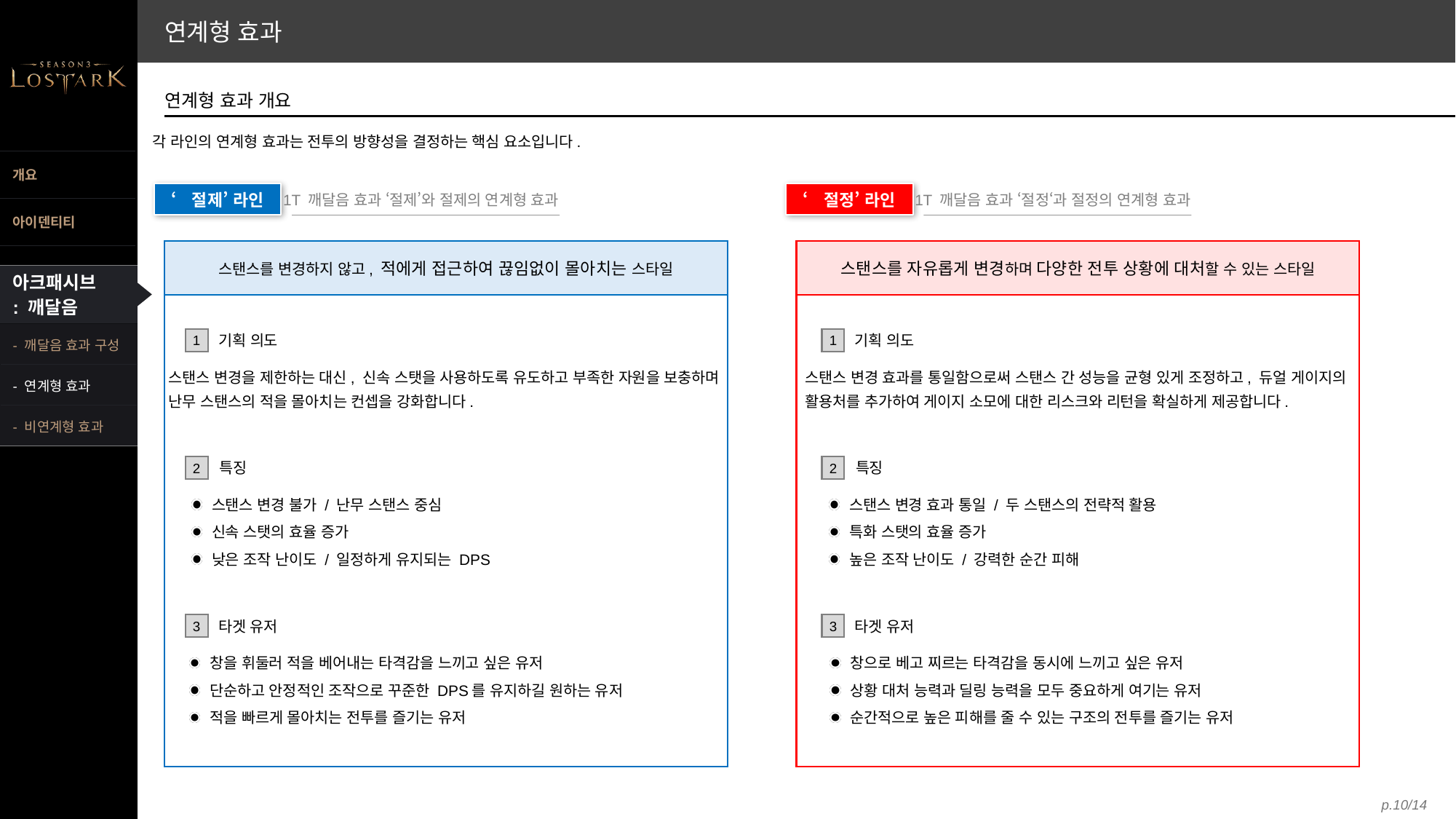

연계형 효과
3.2.1 연계형 효과 개요

연계형 효과 개요
각 라인의 연계형 효과는 전투의 방향성을 결정하는 핵심 요소입니다.
‘절제’ 라인
1T 깨달음 효과 ‘절제’와 절제의 연계형 효과
‘절정’ 라인
1T 깨달음 효과 ‘절정‘과 절정의 연계형 효과

스탠스를 변경하지 않고, 적에게 접근하여 끊임없이 몰아치는 스타일

스탠스를 자유롭게 변경하며 다양한 전투 상황에 대처할 수 있는 스타일

1
기획 의도
스탠스 변경을 제한하는 대신, 신속 스탯을 사용하도록 유도하고 부족한 자원을 보충하며
난무 스탠스의 적을 몰아치는 컨셉을 강화합니다.
2
특징
스탠스 변경 불가 / 난무 스탠스 중심
신속 스탯의 효율 증가
낮은 조작 난이도 / 일정하게 유지되는 DPS
3
타겟 유저
창을 휘둘러 적을 베어내는 타격감을 느끼고 싶은 유저
단순하고 안정적인 조작으로 꾸준한 DPS를 유지하길 원하는 유저
적을 빠르게 몰아치는 전투를 즐기는 유저
1
기획 의도
스탠스 변경 효과를 통일함으로써 스탠스 간 성능을 균형 있게 조정하고, 듀얼 게이지의
활용처를 추가하여 게이지 소모에 대한 리스크와 리턴을 확실하게 제공합니다.
2
특징
스탠스 변경 효과 통일 / 두 스탠스의 전략적 활용
특화 스탯의 효율 증가
높은 조작 난이도 / 강력한 순간 피해
3
타겟 유저
창으로 베고 찌르는 타격감을 동시에 느끼고 싶은 유저
상황 대처 능력과 딜링 능력을 모두 중요하게 여기는 유저
순간적으로 높은 피해를 줄 수 있는 구조의 전투를 즐기는 유저
- 깨달음 효과 구성
- 연계형 효과
- 비연계형 효과
p.10/14